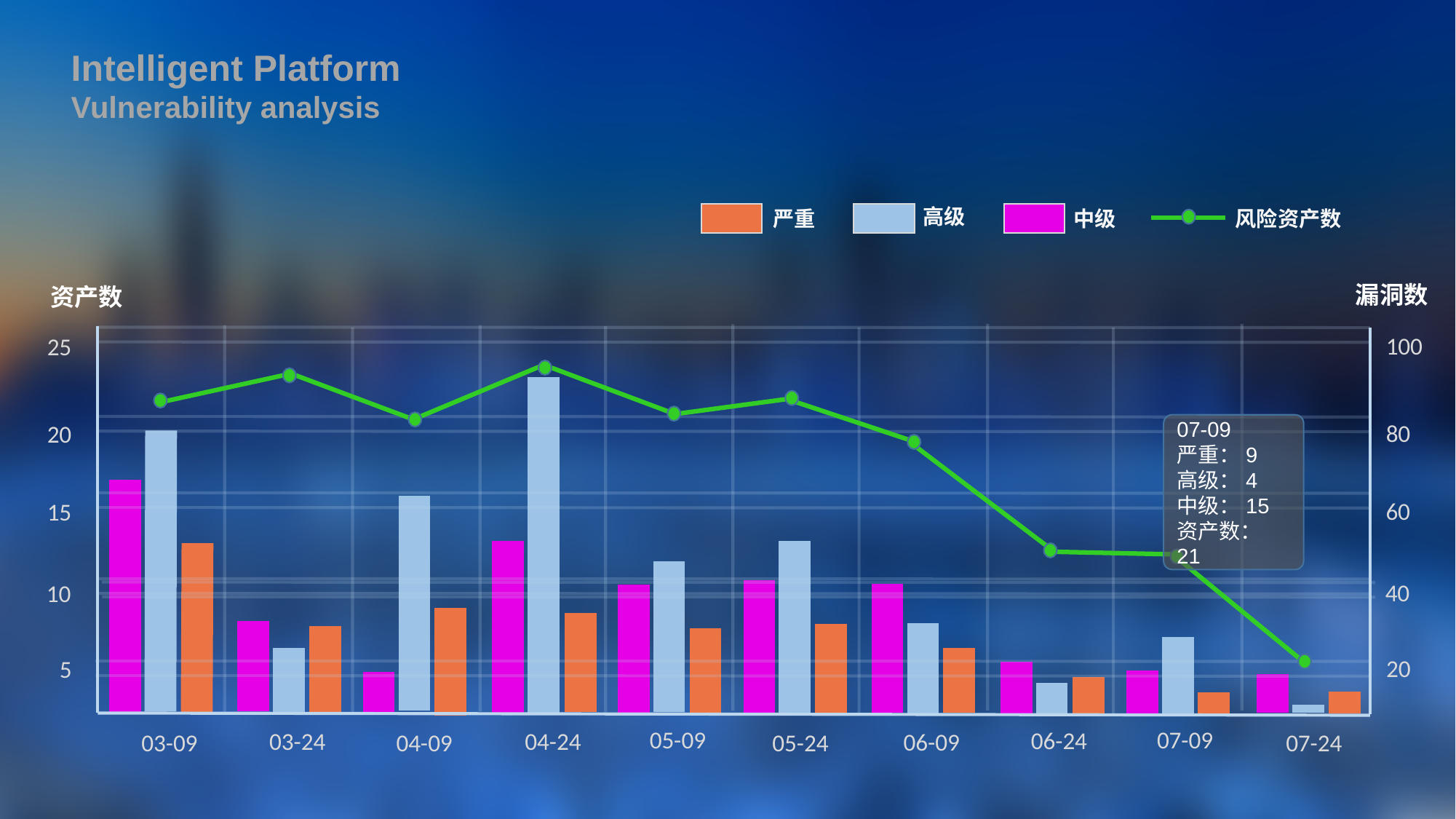

Intelligent Platform
Vulnerability analysis
高级
中级
严重
风险资产数

漏洞数
资产数
25

20

15

10
5

07-09
05-09
06-24
03-24
04-24
06-09
03-09
04-09
07-24
05-24
100
80
07-09
严重：9
高级：4
中级：15
资产数：21
60
40
20